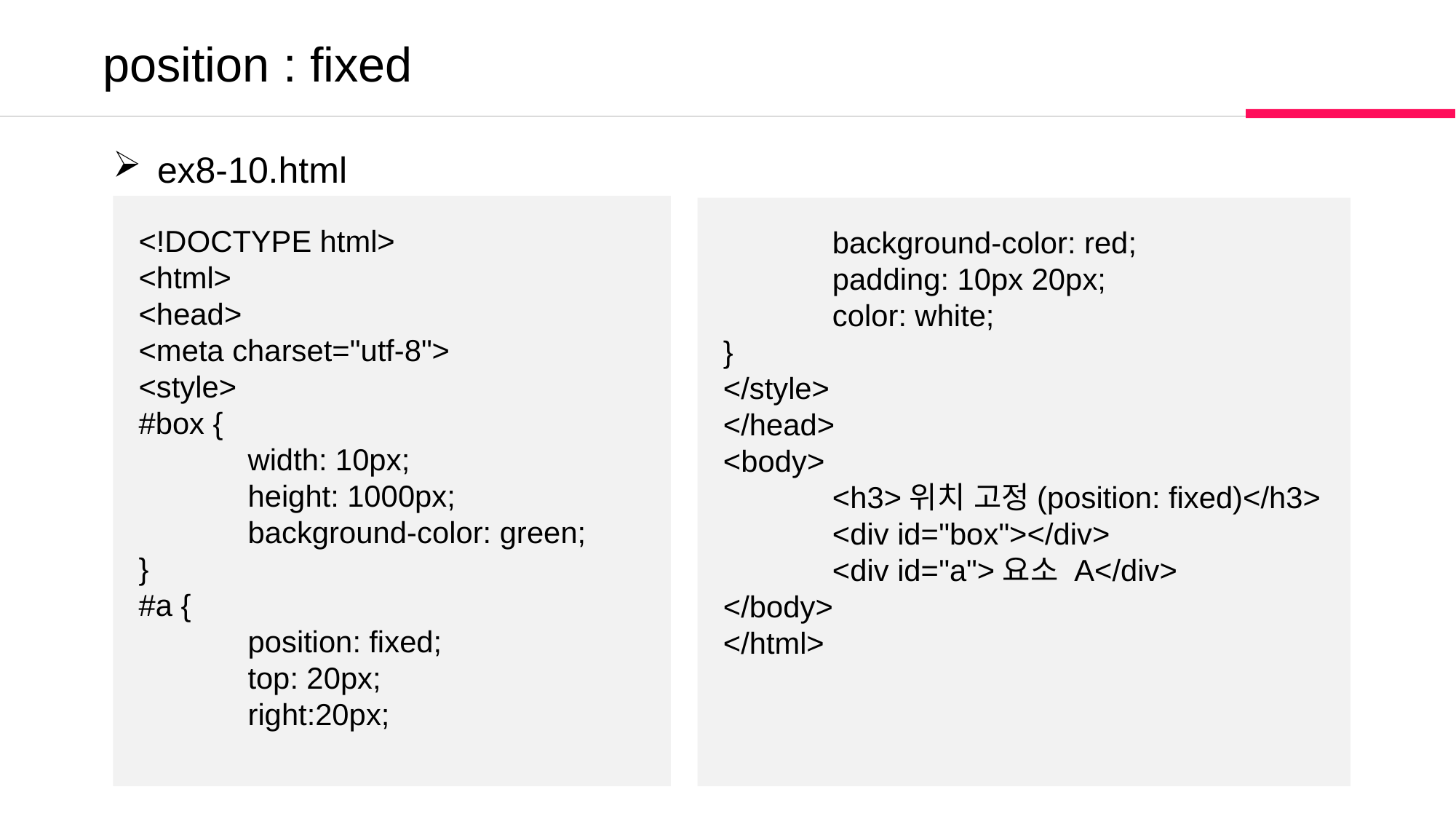

position : fixed

 ex8-10.html
<!DOCTYPE html>
<html>
<head>
<meta charset="utf-8">
<style>
#box {
	width: 10px;
	height: 1000px;
	background-color: green;
}
#a {
	position: fixed;
	top: 20px;
	right:20px;
	background-color: red;
	padding: 10px 20px;
	color: white;
}
</style>
</head>
<body>
	<h3>위치 고정(position: fixed)</h3>
	<div id="box"></div>
	<div id="a">요소 A</div>
</body>
</html>